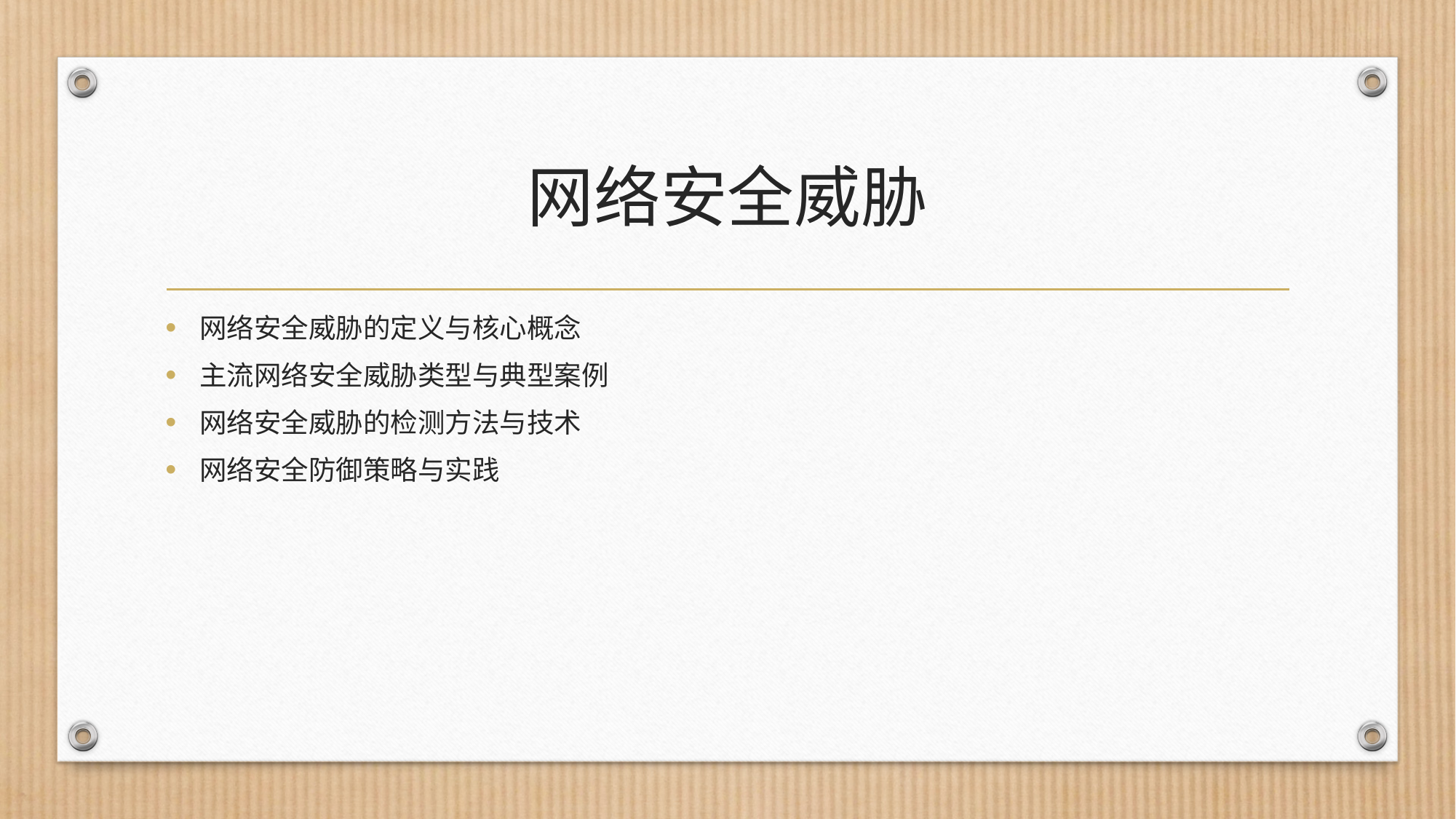

# 网络安全威胁
网络安全威胁的定义与核心概念
主流网络安全威胁类型与典型案例
网络安全威胁的检测方法与技术
网络安全防御策略与实践